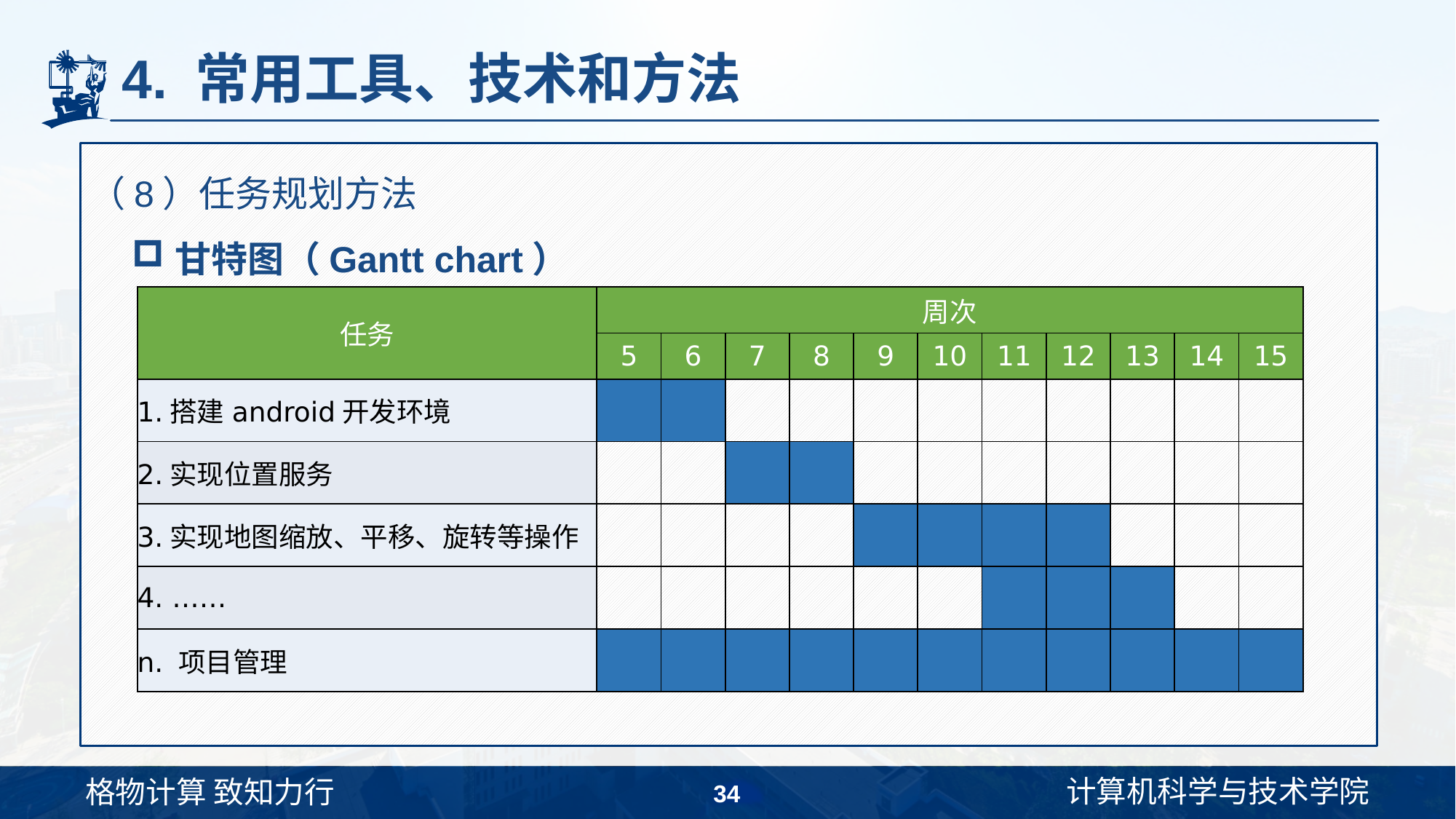

# 4. 常用工具、技术和方法
（8）任务规划方法
甘特图（Gantt chart）
| 任务 | 周次 |  |  |  |  |  |  |  |  |  |  |
| --- | --- | --- | --- | --- | --- | --- | --- | --- | --- | --- | --- |
|  | 5 | 6 | 7 | 8 | 9 | 10 | 11 | 12 | 13 | 14 | 15 |
| 1.搭建android开发环境 |  |  |  |  |  |  |  |  |  |  |  |
| 2.实现位置服务 |  |  |  |  |  |  |  |  |  |  |  |
| 3.实现地图缩放、平移、旋转等操作 |  |  |  |  |  |  |  |  |  |  |  |
| 4. …… |  |  |  |  |  |  |  |  |  |  |  |
| n. 项目管理 |  |  |  |  |  |  |  |  |  |  |  |
34